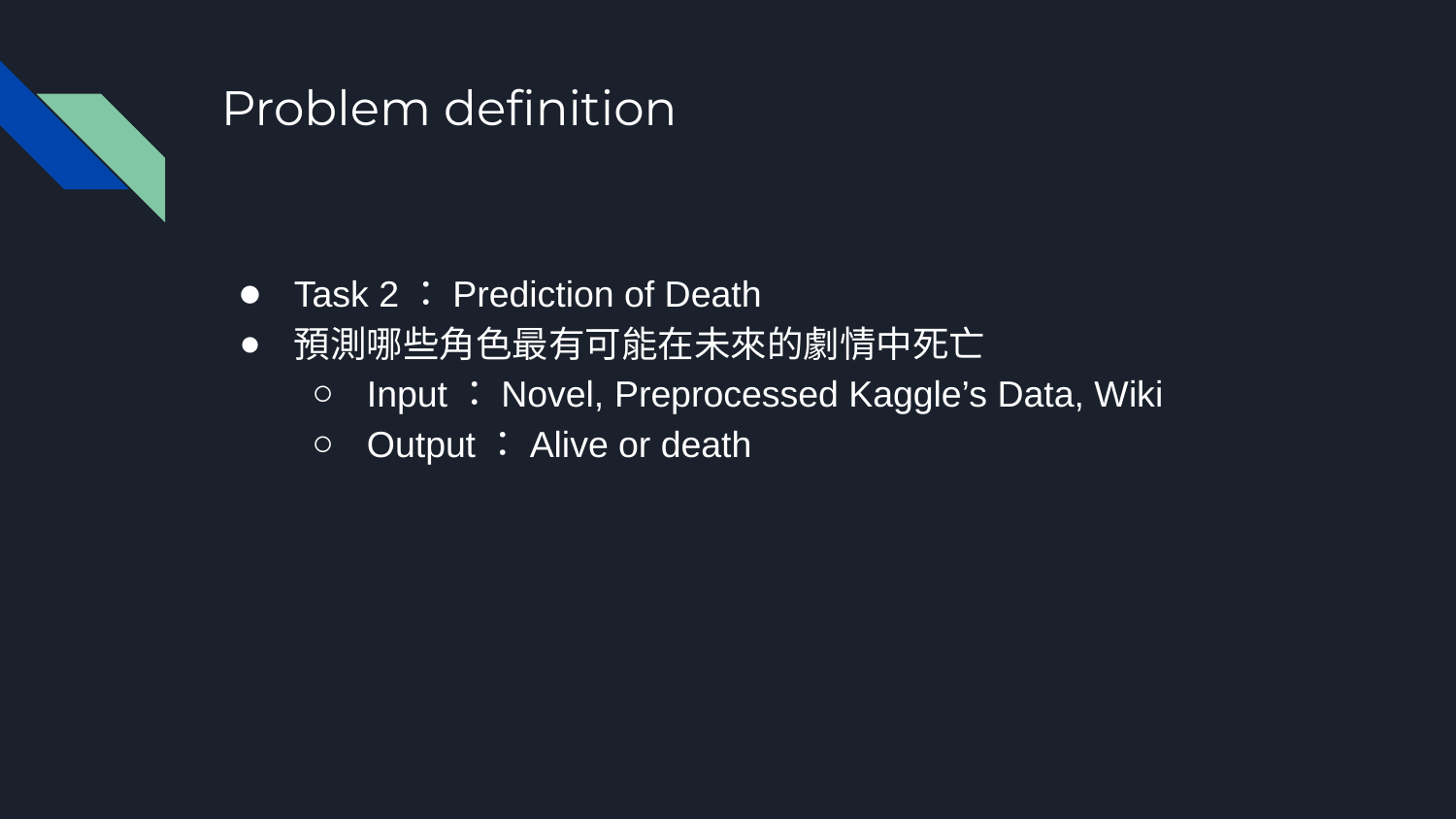

# Problem definition

Task 2：Prediction of Death
預測哪些角色最有可能在未來的劇情中死亡
Input：Novel, Preprocessed Kaggle’s Data, Wiki
Output：Alive or death